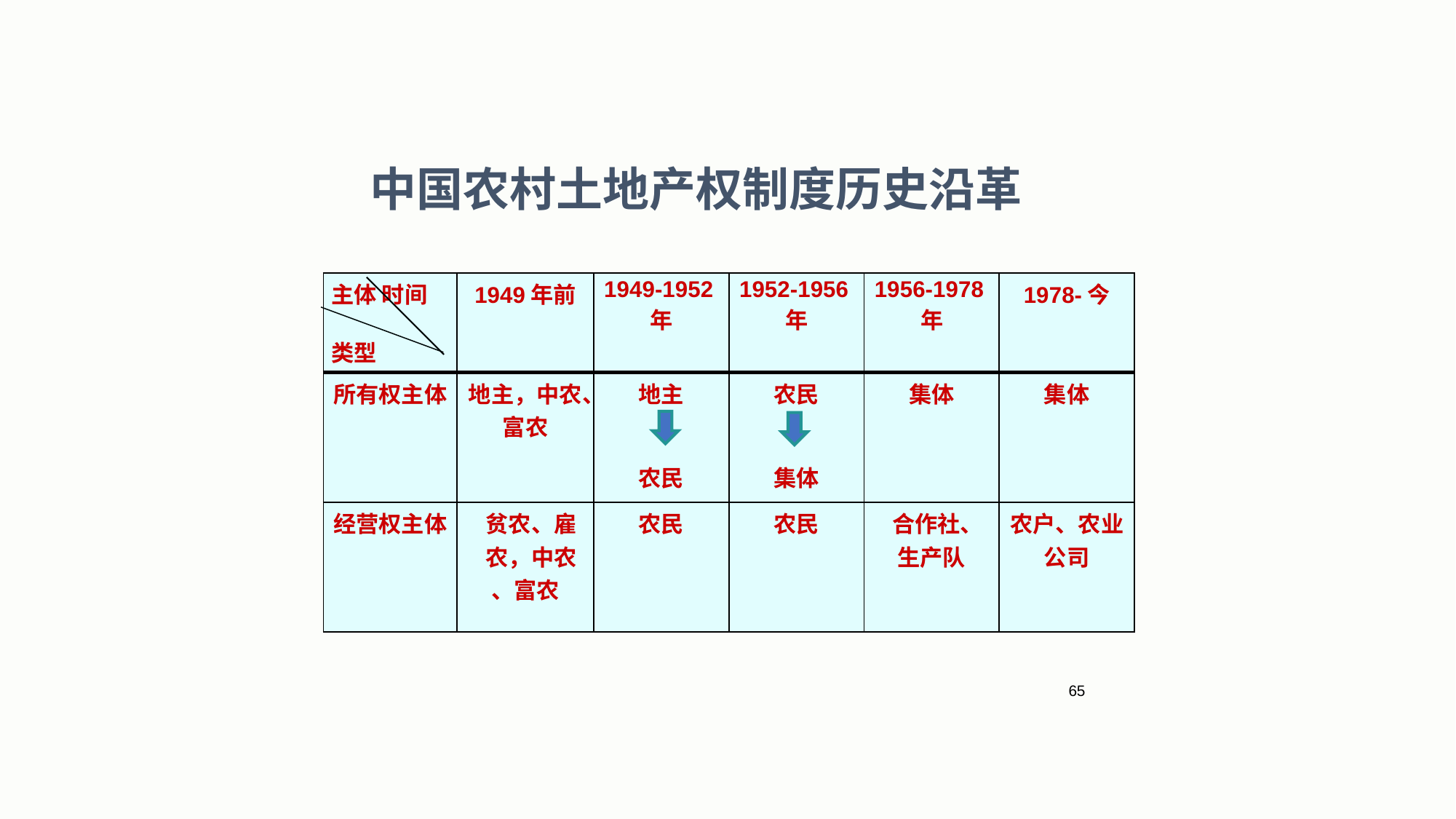

中国农村土地产权制度历史沿革
| 主体 时间 类型 | 1949年前 | 1949-1952年 | 1952-1956年 | 1956-1978年 | 1978-今 |
| --- | --- | --- | --- | --- | --- |
| 所有权主体 | 地主，中农、富农 | 地主 农民 | 农民 集体 | 集体 | 集体 |
| 经营权主体 | 贫农、雇 农，中农 、富农 | 农民 | 农民 | 合作社、生产队 | 农户、农业公司 |

65